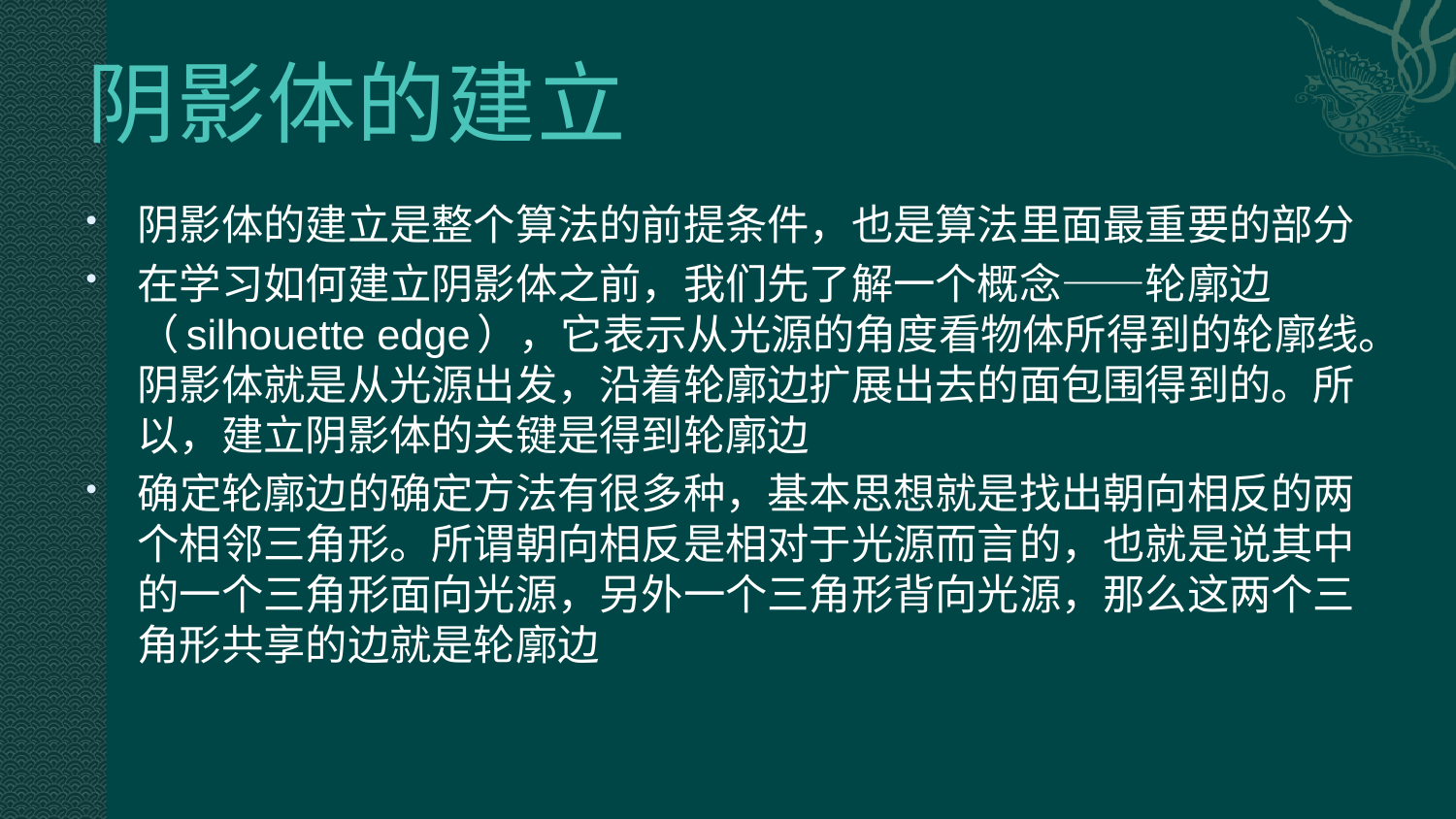

# 阴影体的建立
阴影体的建立是整个算法的前提条件，也是算法里面最重要的部分
在学习如何建立阴影体之前，我们先了解一个概念——轮廓边（silhouette edge），它表示从光源的角度看物体所得到的轮廓线。阴影体就是从光源出发，沿着轮廓边扩展出去的面包围得到的。所以，建立阴影体的关键是得到轮廓边
确定轮廓边的确定方法有很多种，基本思想就是找出朝向相反的两个相邻三角形。所谓朝向相反是相对于光源而言的，也就是说其中的一个三角形面向光源，另外一个三角形背向光源，那么这两个三角形共享的边就是轮廓边